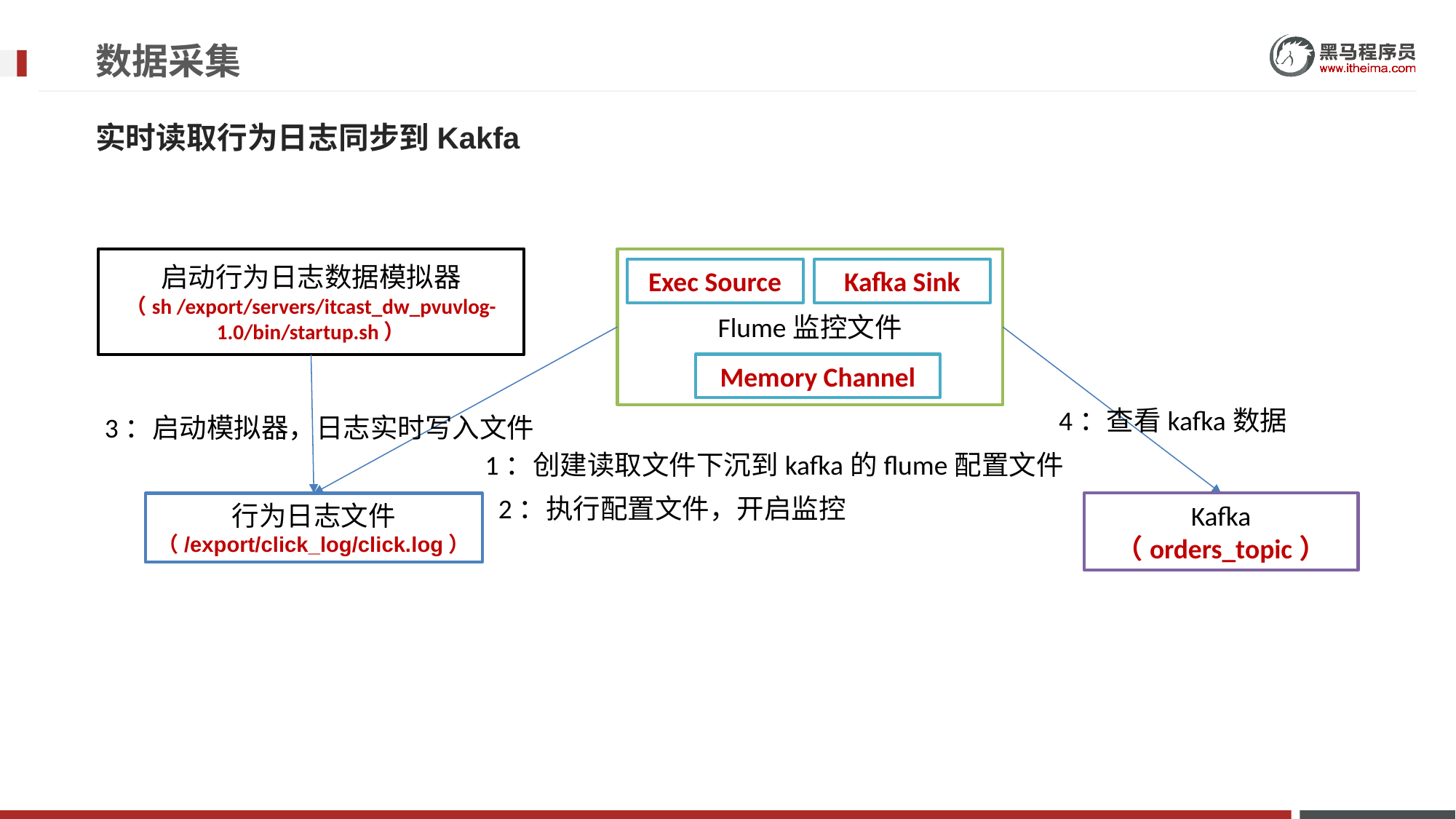

# 数据采集
实时读取行为日志同步到Kakfa
启动行为日志数据模拟器
（sh /export/servers/itcast_dw_pvuvlog-1.0/bin/startup.sh）
Flume监控文件
Exec Source
Kafka Sink
Memory Channel
4：查看kafka数据
3：启动模拟器，日志实时写入文件
1：创建读取文件下沉到kafka的flume配置文件
2：执行配置文件，开启监控
Kafka
（orders_topic）
行为日志文件
（/export/click_log/click.log）